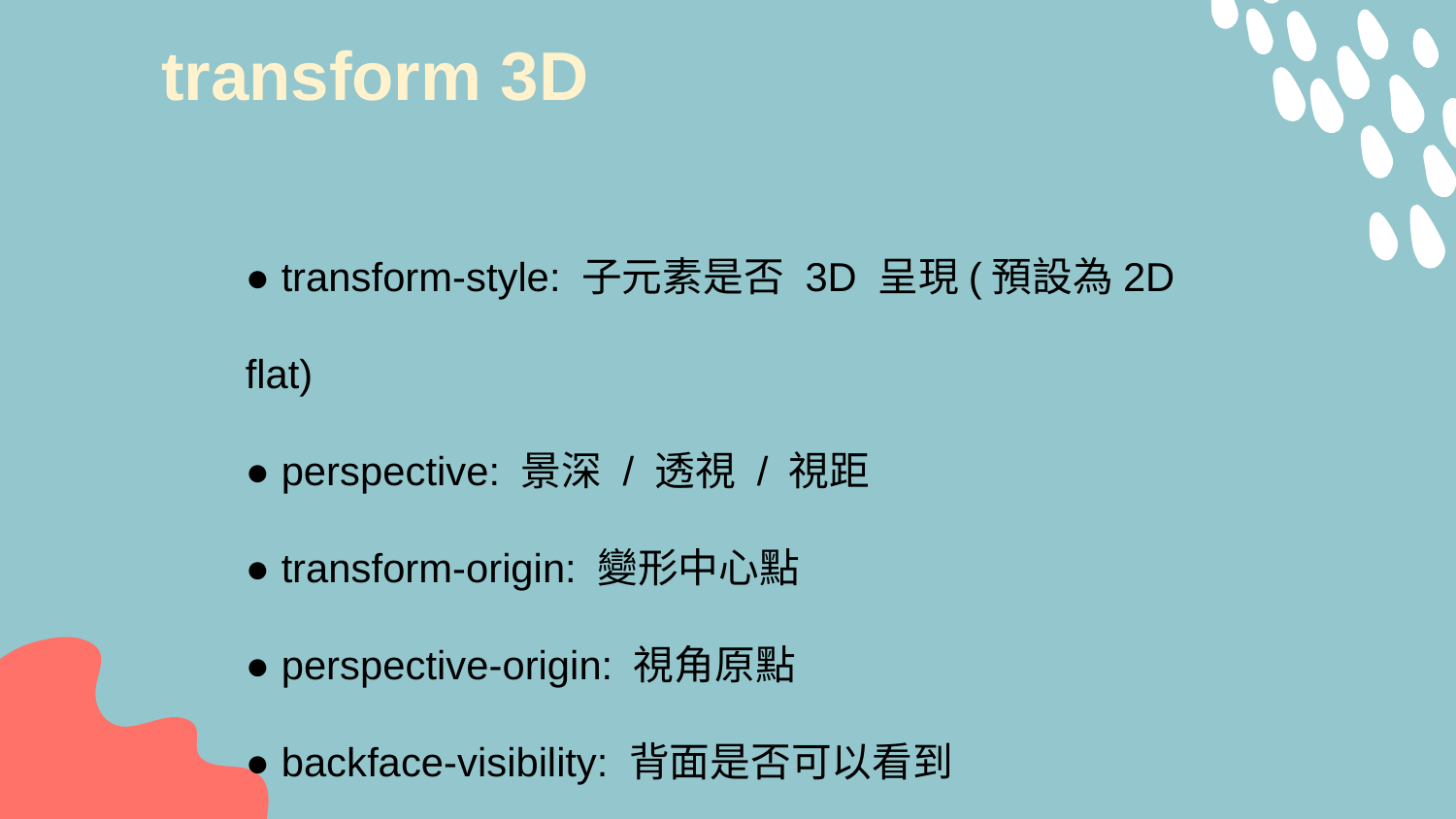

# transform 3D
● transform-style: 子元素是否 3D 呈現(預設為2D flat)
● perspective: 景深 / 透視 / 視距
● transform-origin: 變形中心點
● perspective-origin: 視角原點
● backface-visibility: 背面是否可以看到